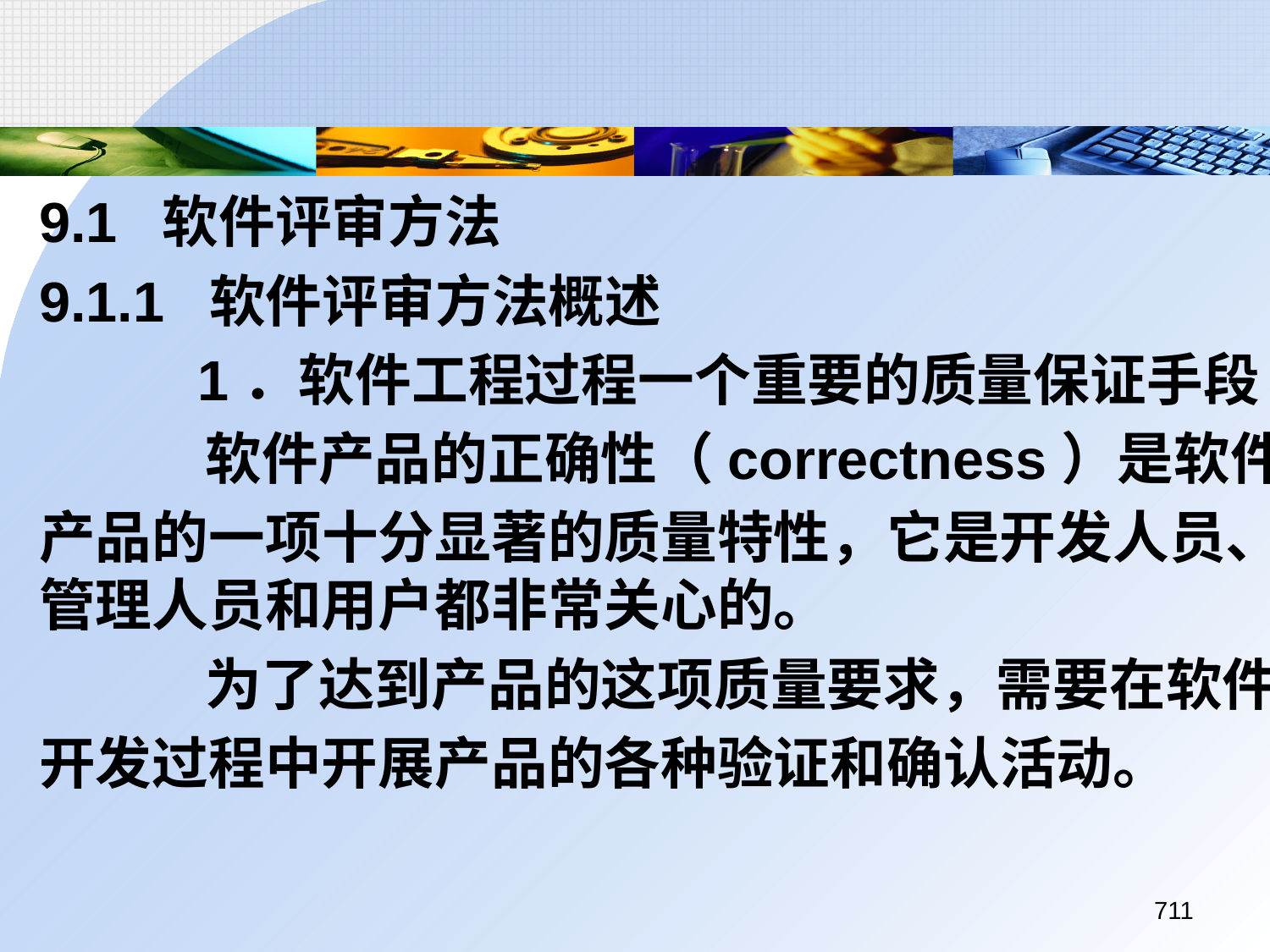

9.1  软件评审方法
	9.1.1  软件评审方法概述
		  1．软件工程过程一个重要的质量保证手段
		  软件产品的正确性（correctness）是软件
	产品的一项十分显著的质量特性，它是开发人员、管理人员和用户都非常关心的。
		  为了达到产品的这项质量要求，需要在软件
	开发过程中开展产品的各种验证和确认活动。
711